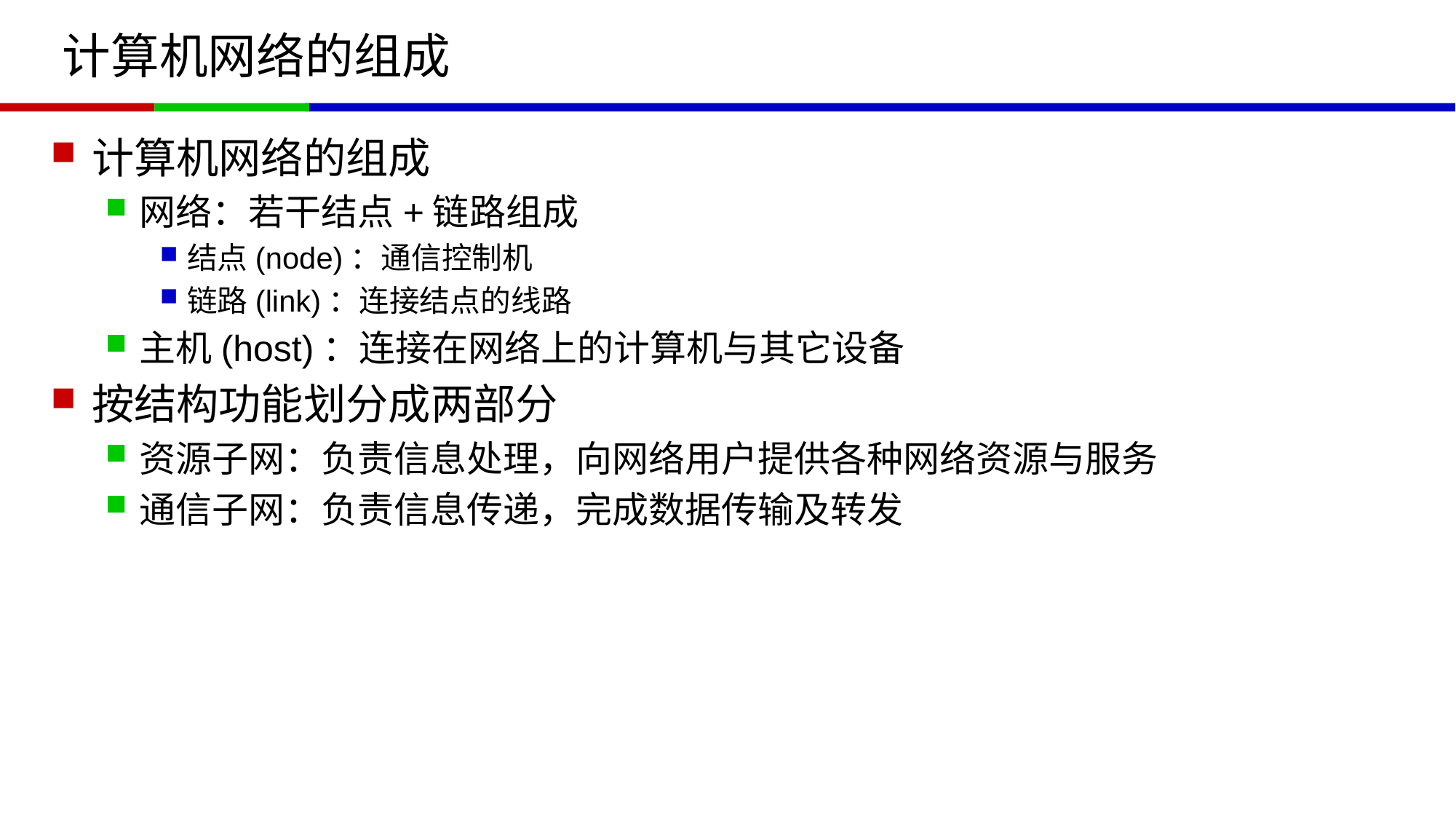

# 计算机网络的组成
计算机网络的组成
网络：若干结点+链路组成
结点(node)：通信控制机
链路(link)：连接结点的线路
主机(host)：连接在网络上的计算机与其它设备
按结构功能划分成两部分
资源子网：负责信息处理，向网络用户提供各种网络资源与服务
通信子网：负责信息传递，完成数据传输及转发

9